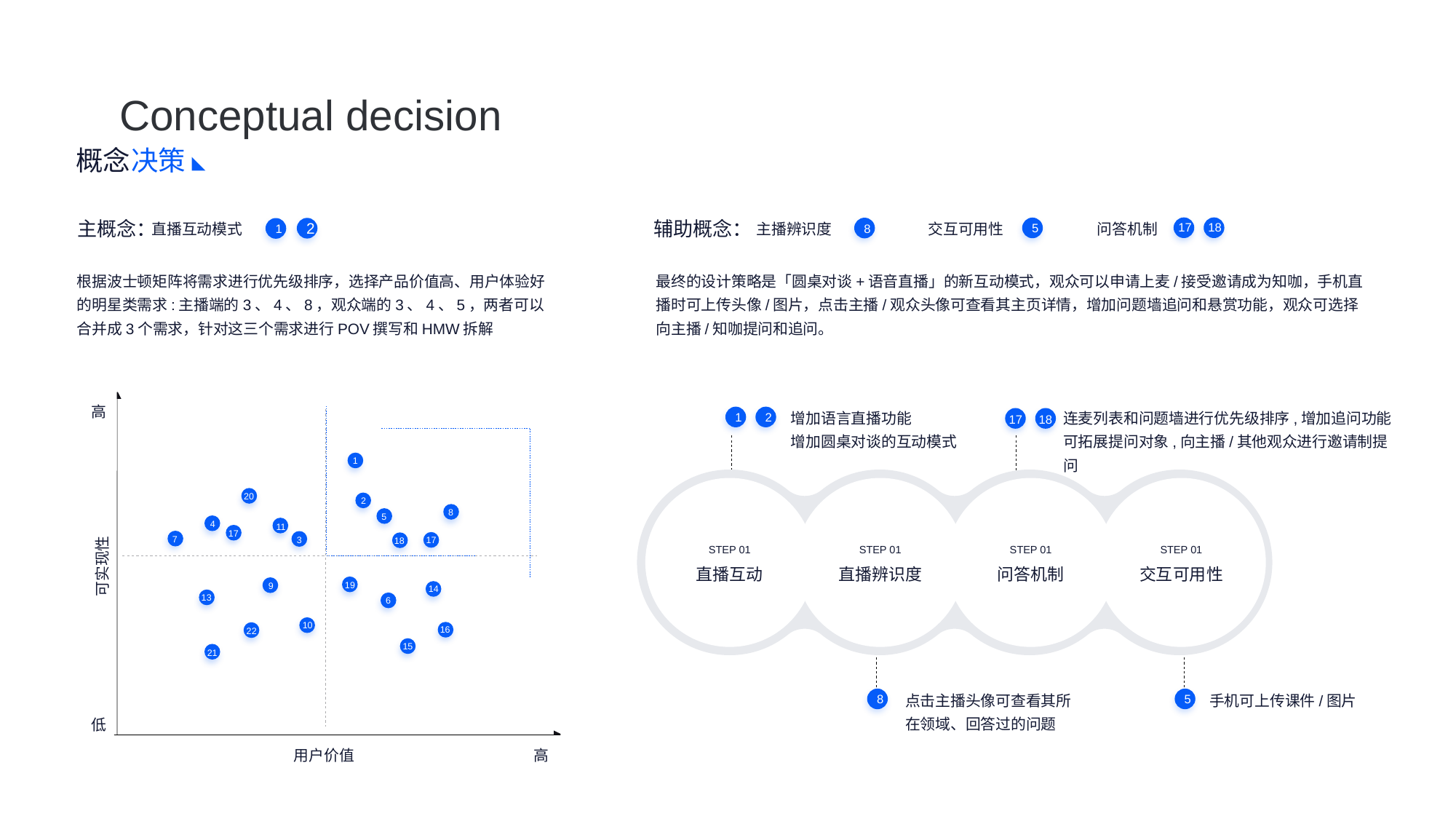

USER GRO
Conceptual decision
概念
决策

主概念：
辅助概念：
17
18
直播互动模式
主播辨识度
交互可用性
问答机制

5
8
2
1
根据波士顿矩阵将需求进行优先级排序，选择产品价值高、用户体验好的明星类需求:主播端的3、4、8，观众端的3、4、5，两者可以合并成3个需求，针对这三个需求进行POV撰写和HMW拆解
最终的设计策略是「圆桌对谈+语音直播」的新互动模式，观众可以申请上麦/接受邀请成为知咖，手机直播时可上传头像/图片，点击主播/观众头像可查看其主页详情，增加问题墙追问和悬赏功能，观众可选择向主播/知咖提问和追问。
高

增加语言直播功能
增加圆桌对谈的互动模式
连麦列表和问题墙进行优先级排序,增加追问功能可拓展提问对象,向主播/其他观众进行邀请制提问

17
18
1
2

1

20
2

8
5

4
11

17

7
3
17
18

STEP 01
STEP 01
STEP 01
STEP 01
可实现性
直播互动
直播辨识度
问答机制
交互可用性
19
9
14

13
6

10
16

22

15

21

点击主播头像可查看其所在领域、回答过的问题
手机可上传课件/图片
8
5
低

用户价值
高